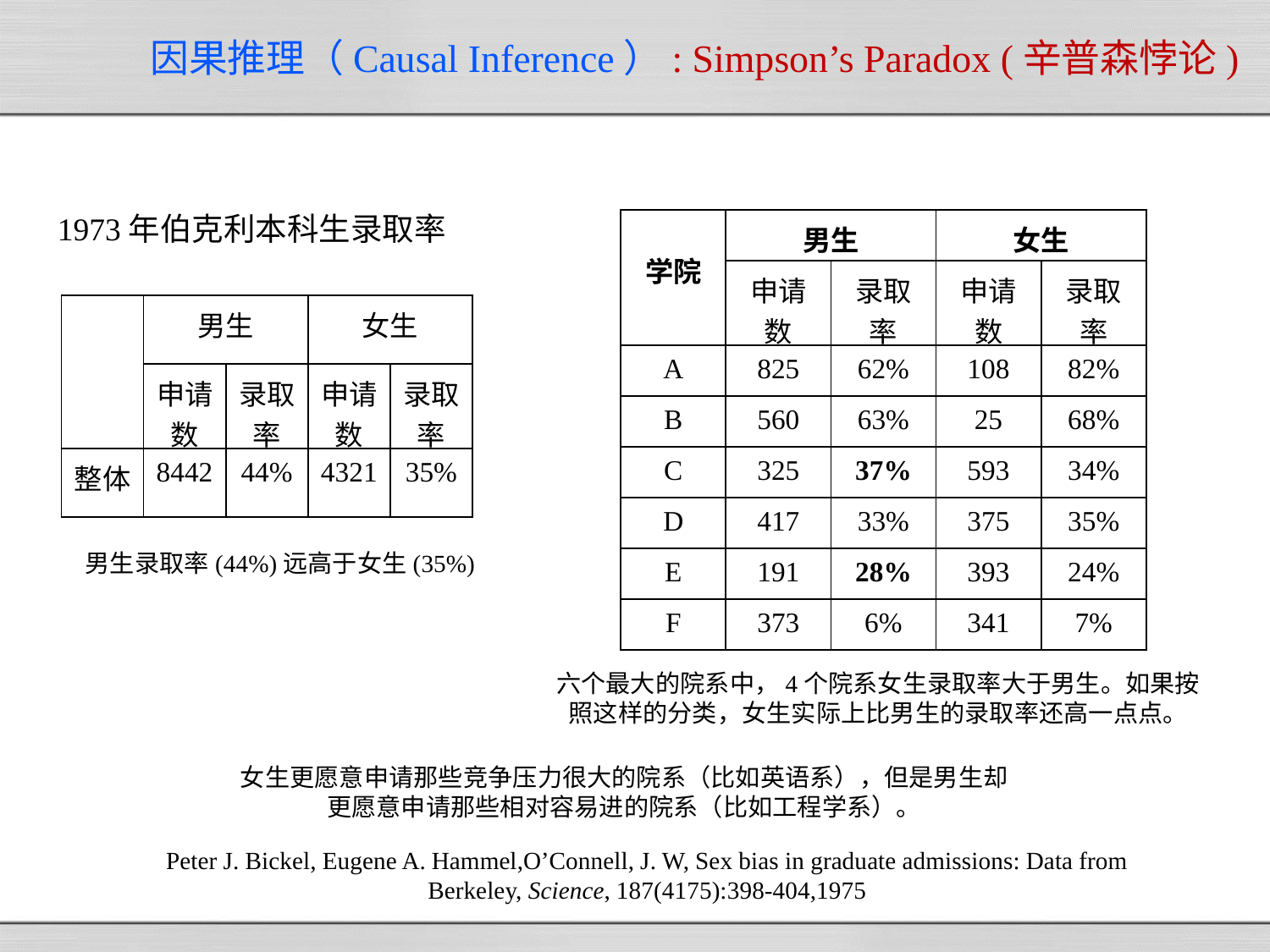

# 因果推理（Causal Inference）: Simpson’s Paradox (辛普森悖论)
1973年伯克利本科生录取率
| 学院 | 男生 |  | 女生 |  |
| --- | --- | --- | --- | --- |
|  | 申请数 | 录取率 | 申请数 | 录取率 |
| A | 825 | 62% | 108 | 82% |
| B | 560 | 63% | 25 | 68% |
| C | 325 | 37% | 593 | 34% |
| D | 417 | 33% | 375 | 35% |
| E | 191 | 28% | 393 | 24% |
| F | 373 | 6% | 341 | 7% |
|  | 男生 |  | 女生 |  |
| --- | --- | --- | --- | --- |
|  | 申请数 | 录取率 | 申请数 | 录取率 |
| 整体 | 8442 | 44% | 4321 | 35% |
男生录取率(44%)远高于女生(35%)

六个最大的院系中，4个院系女生录取率大于男生。如果按照这样的分类，女生实际上比男生的录取率还高一点点。
女生更愿意申请那些竞争压力很大的院系（比如英语系），但是男生却更愿意申请那些相对容易进的院系（比如工程学系）。
Peter J. Bickel, Eugene A. Hammel,O’Connell, J. W, Sex bias in graduate admissions: Data from Berkeley, Science, 187(4175):398-404,1975